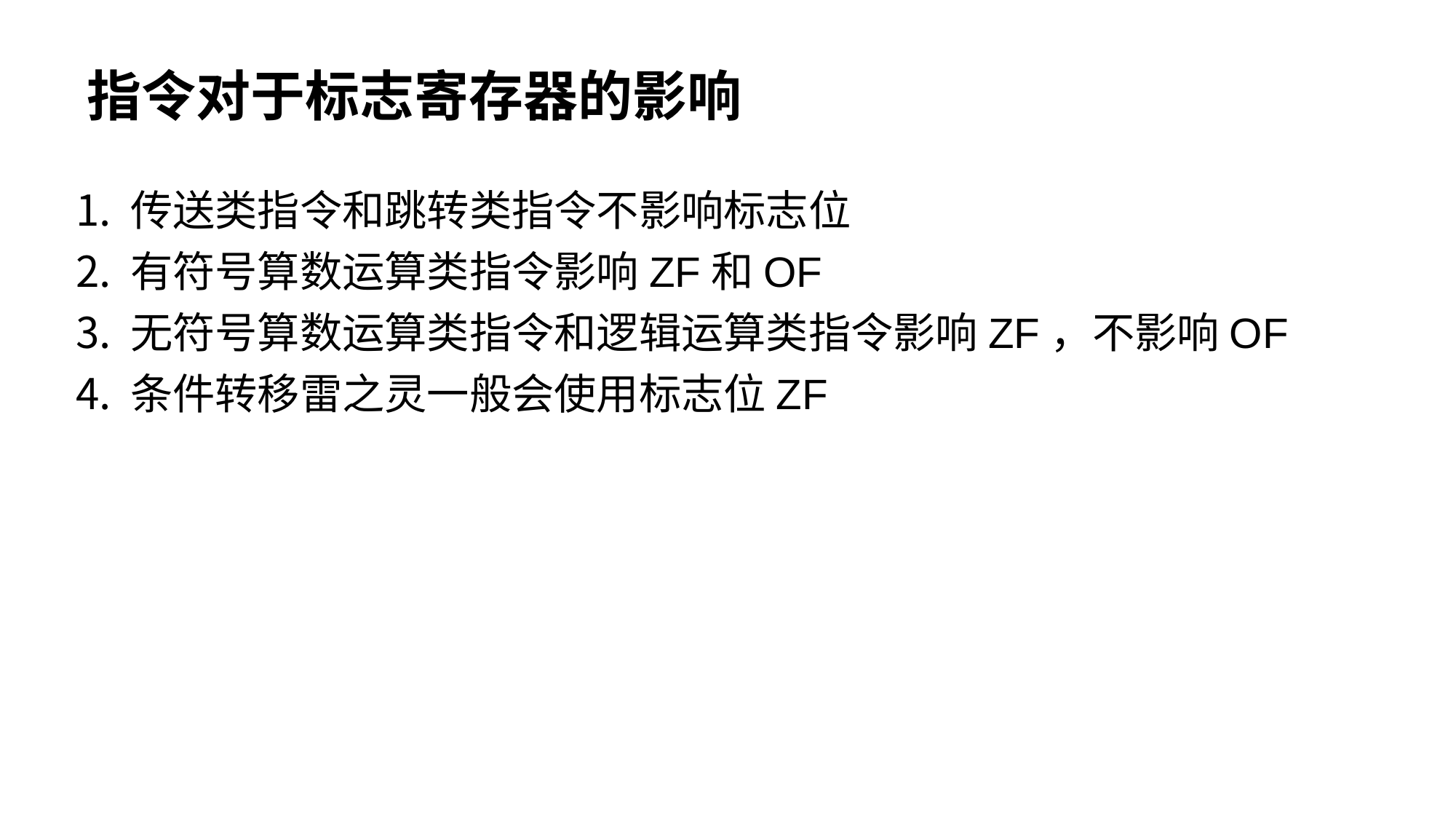

指令对于标志寄存器的影响
传送类指令和跳转类指令不影响标志位
有符号算数运算类指令影响ZF和OF
无符号算数运算类指令和逻辑运算类指令影响ZF，不影响OF
条件转移雷之灵一般会使用标志位ZF